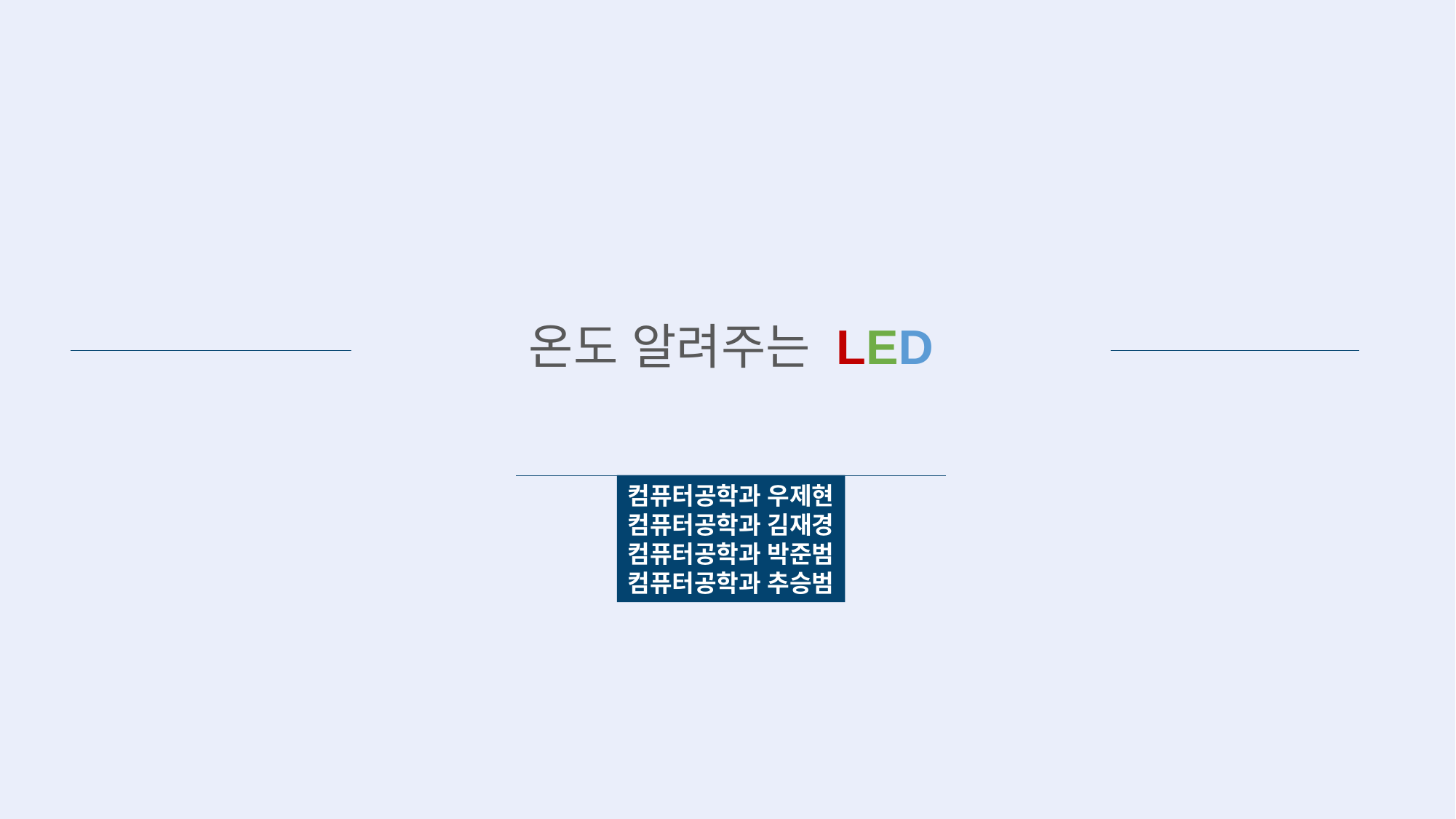

온도 알려주는 LED
컴퓨터공학과 우제현
컴퓨터공학과 김재경
컴퓨터공학과 박준범
컴퓨터공학과 추승범